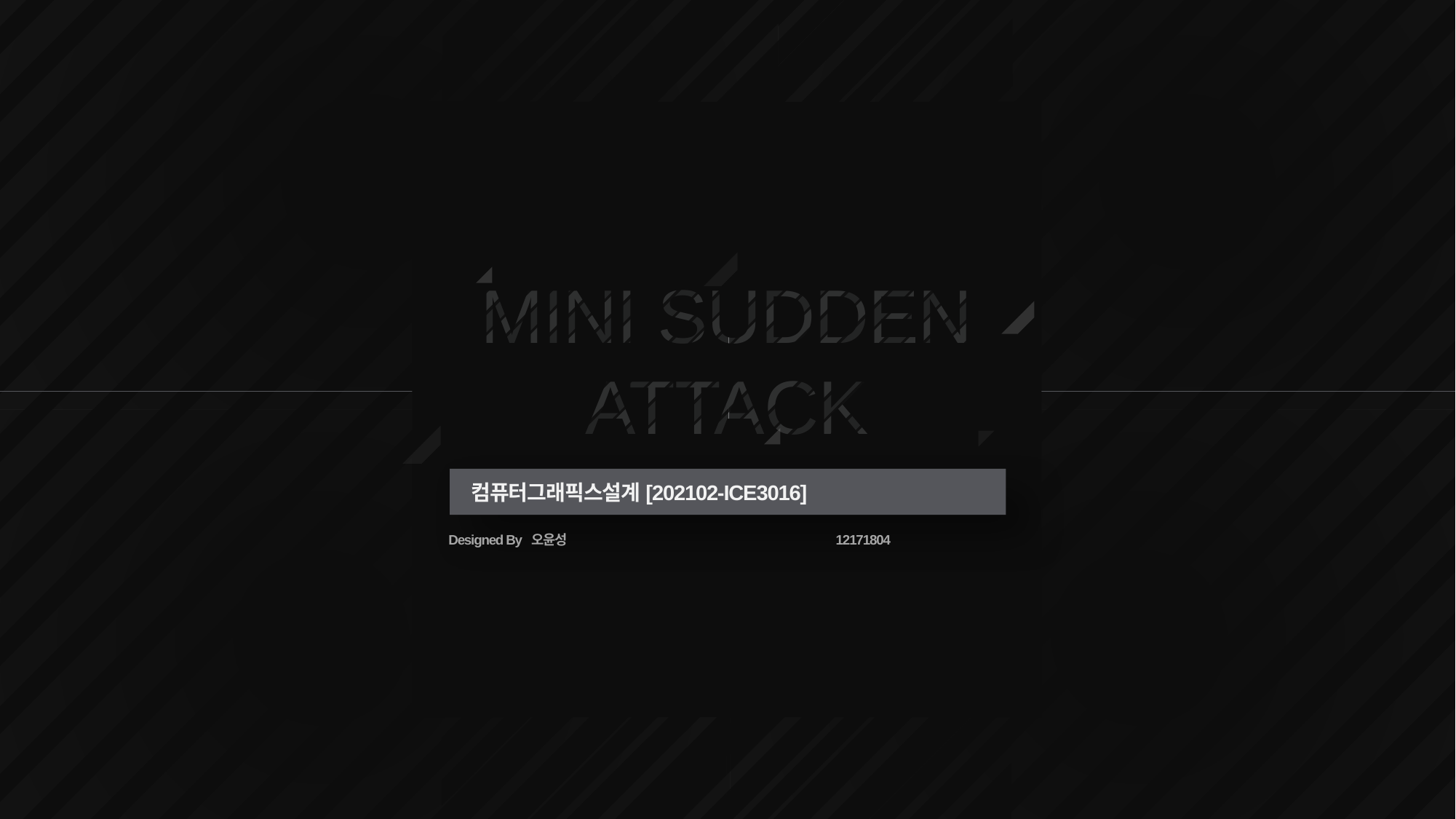

# MINI SUDDEN ATTACK

컴퓨터그래픽스설계[202102-ICE3016]
Designed By  오윤성	                                       　　　　12171804